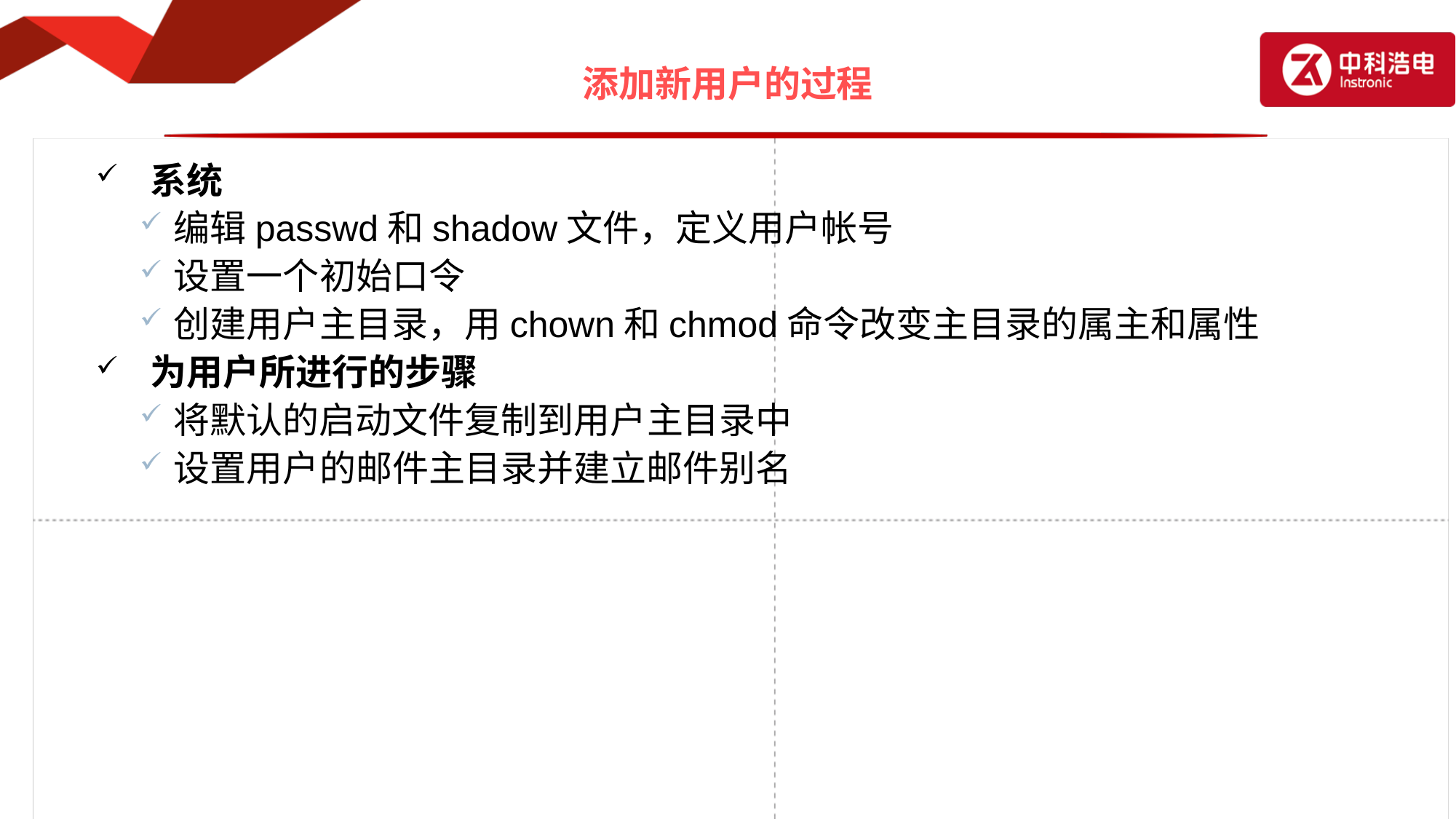

# 添加新用户的过程
系统
编辑passwd和shadow文件，定义用户帐号
设置一个初始口令
创建用户主目录，用chown和chmod命令改变主目录的属主和属性
为用户所进行的步骤
将默认的启动文件复制到用户主目录中
设置用户的邮件主目录并建立邮件别名